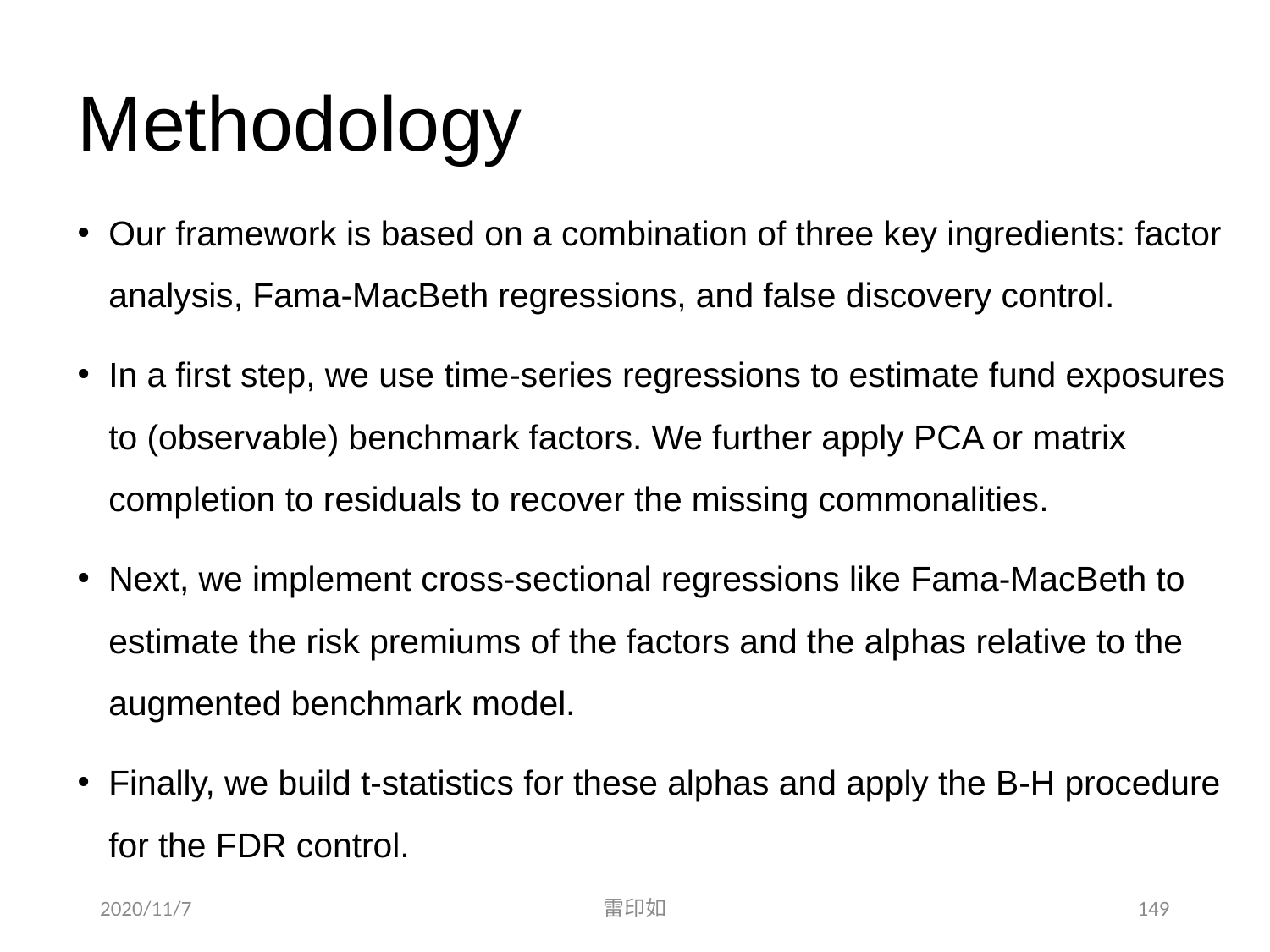

# Methodology
Our framework is based on a combination of three key ingredients: factor analysis, Fama-MacBeth regressions, and false discovery control.
In a first step, we use time-series regressions to estimate fund exposures to (observable) benchmark factors. We further apply PCA or matrix completion to residuals to recover the missing commonalities.
Next, we implement cross-sectional regressions like Fama-MacBeth to estimate the risk premiums of the factors and the alphas relative to the augmented benchmark model.
Finally, we build t-statistics for these alphas and apply the B-H procedure for the FDR control.

2020/11/7
雷印如
149